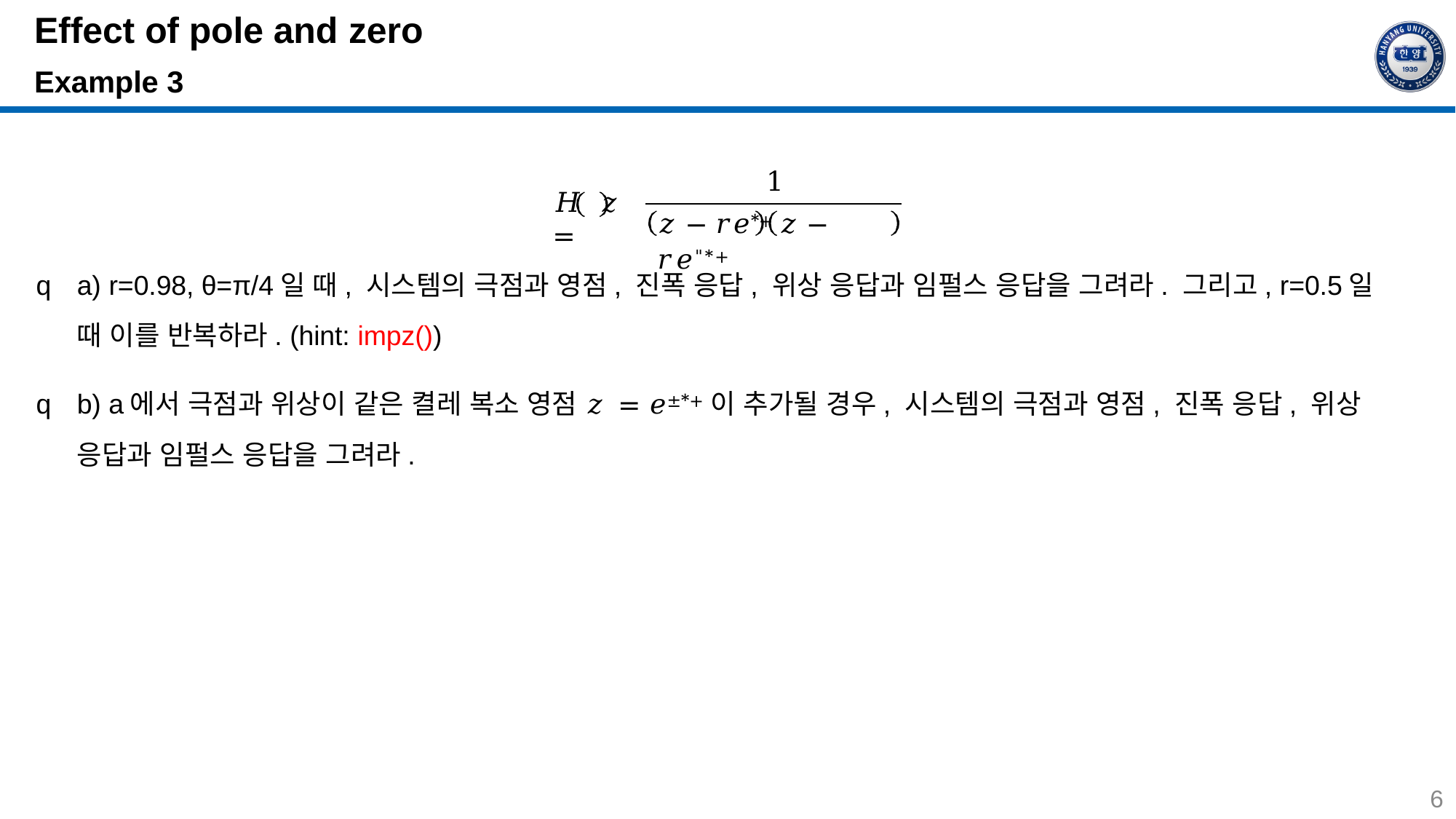

# Effect of pole and zero
Example 3
1
𝐻  𝑧	=

𝑧 − 𝑟𝑒*+	𝑧 − 𝑟𝑒"*+

q	a) r=0.98, θ=π/4일 때, 시스템의 극점과 영점, 진폭 응답, 위상 응답과 임펄스 응답을 그려라. 그리고, r=0.5일  때 이를 반복하라. (hint: impz())
q	b) a에서 극점과 위상이 같은 켤레 복소 영점 𝑧 = 𝑒±*+이 추가될 경우, 시스템의 극점과 영점, 진폭 응답, 위상  응답과 임펄스 응답을 그려라.
6